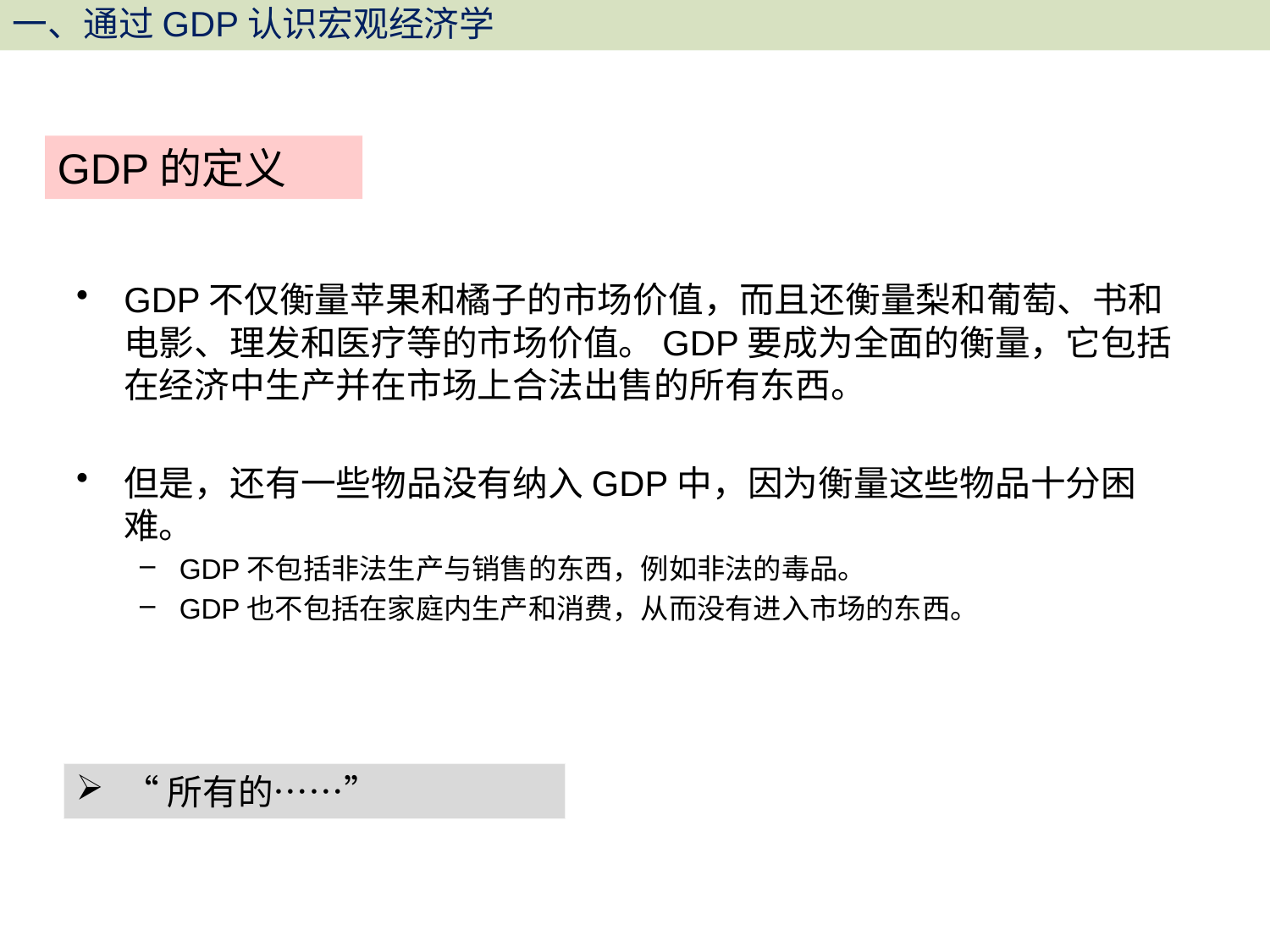

GDP的定义

GDP不仅衡量苹果和橘子的市场价值，而且还衡量梨和葡萄、书和电影、理发和医疗等的市场价值。GDP要成为全面的衡量，它包括在经济中生产并在市场上合法出售的所有东西。

但是，还有一些物品没有纳入GDP中，因为衡量这些物品十分困难。
GDP不包括非法生产与销售的东西，例如非法的毒品。
GDP也不包括在家庭内生产和消费，从而没有进入市场的东西。
“所有的……”